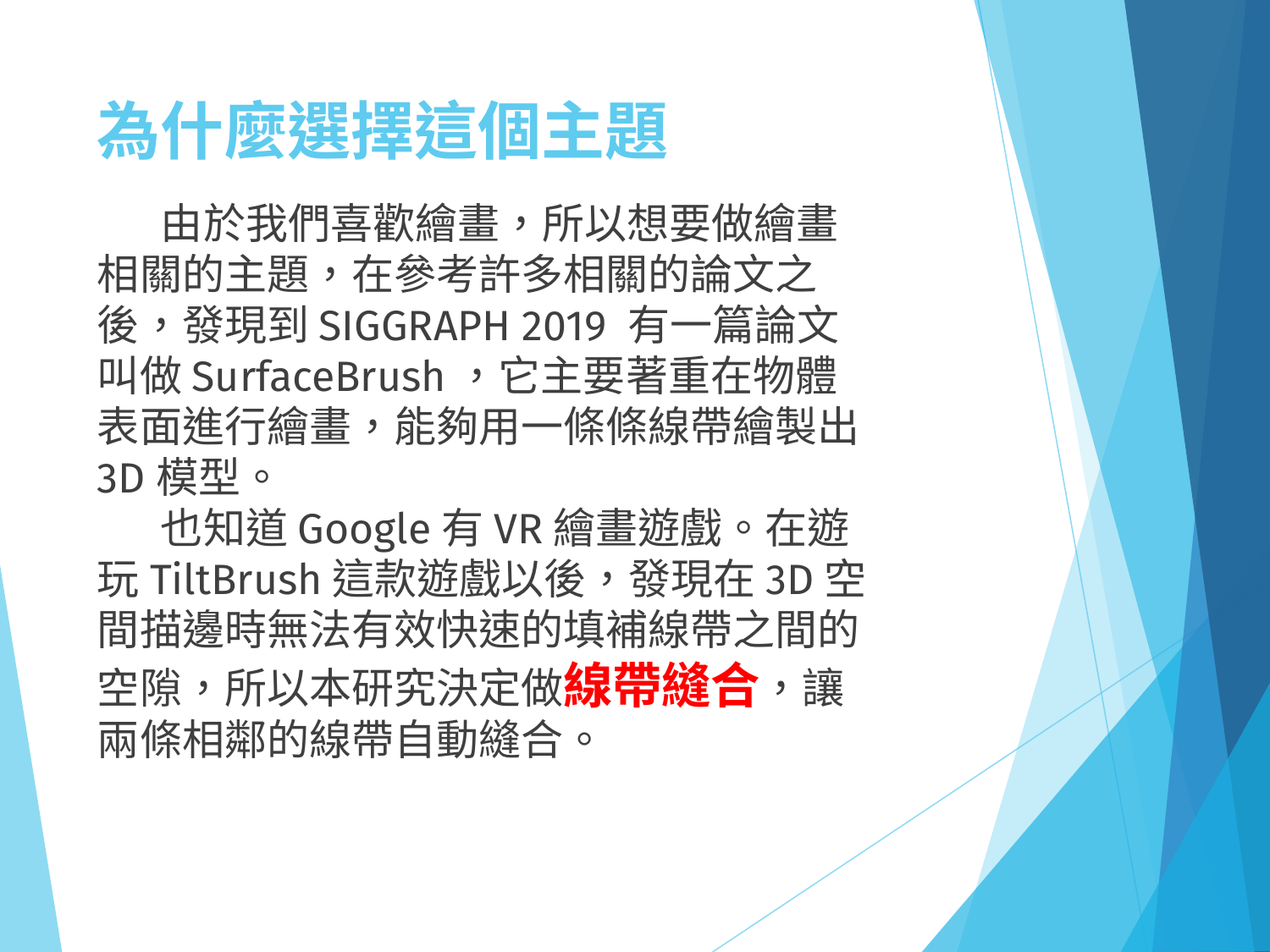

# 為什麼選擇這個主題
由於我們喜歡繪畫，所以想要做繪畫相關的主題，在參考許多相關的論文之後，發現到SIGGRAPH 2019 有一篇論文叫做SurfaceBrush，它主要著重在物體表面進行繪畫，能夠用一條條線帶繪製出3D模型。
也知道Google有VR繪畫遊戲。在遊玩TiltBrush這款遊戲以後，發現在3D空間描邊時無法有效快速的填補線帶之間的空隙，所以本研究決定做線帶縫合，讓兩條相鄰的線帶自動縫合。